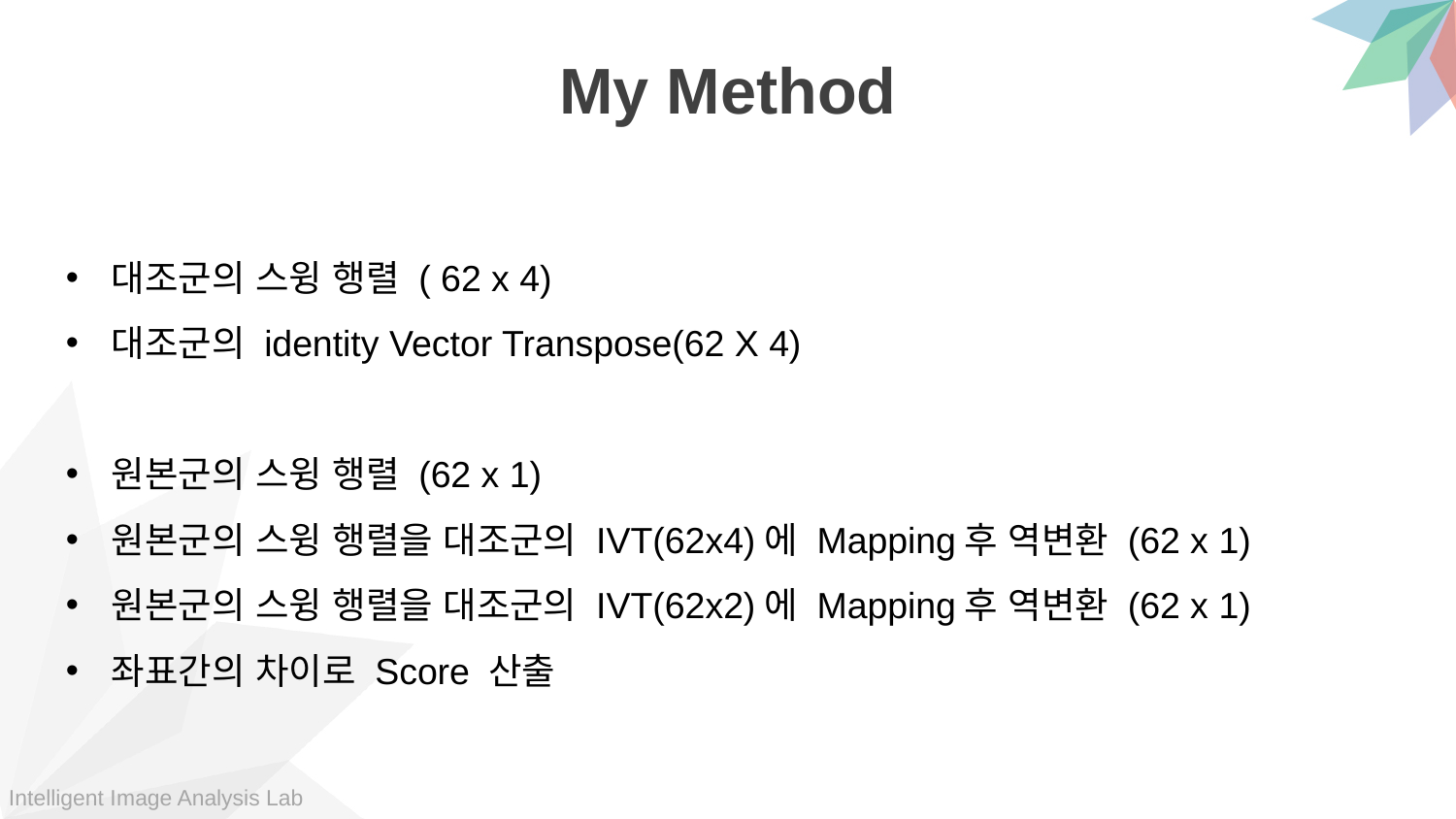

My Method
대조군의 스윙 행렬 ( 62 x 4)
대조군의 identity Vector Transpose(62 X 4)

원본군의 스윙 행렬 (62 x 1)
원본군의 스윙 행렬을 대조군의 IVT(62x4)에 Mapping후 역변환 (62 x 1)
원본군의 스윙 행렬을 대조군의 IVT(62x2)에 Mapping후 역변환 (62 x 1)
좌표간의 차이로 Score 산출